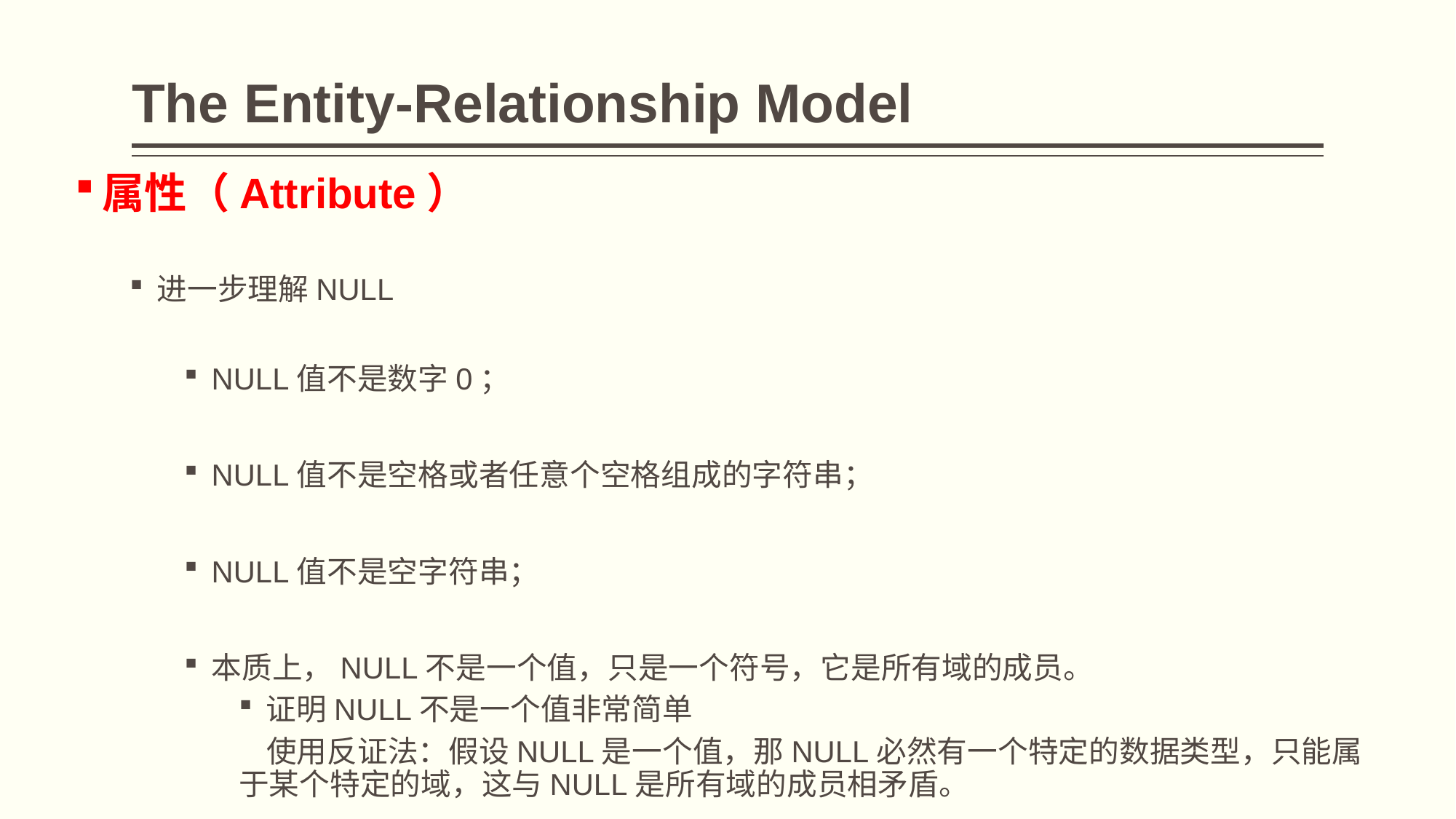

# The Entity-Relationship Model
属性（Attribute）

进一步理解NULL

NULL值不是数字0；

NULL值不是空格或者任意个空格组成的字符串；

NULL值不是空字符串；

本质上，NULL不是一个值，只是一个符号，它是所有域的成员。
证明NULL不是一个值非常简单
   使用反证法：假设NULL是一个值，那NULL必然有一个特定的数据类型，只能属于某个特定的域，这与NULL是所有域的成员相矛盾。